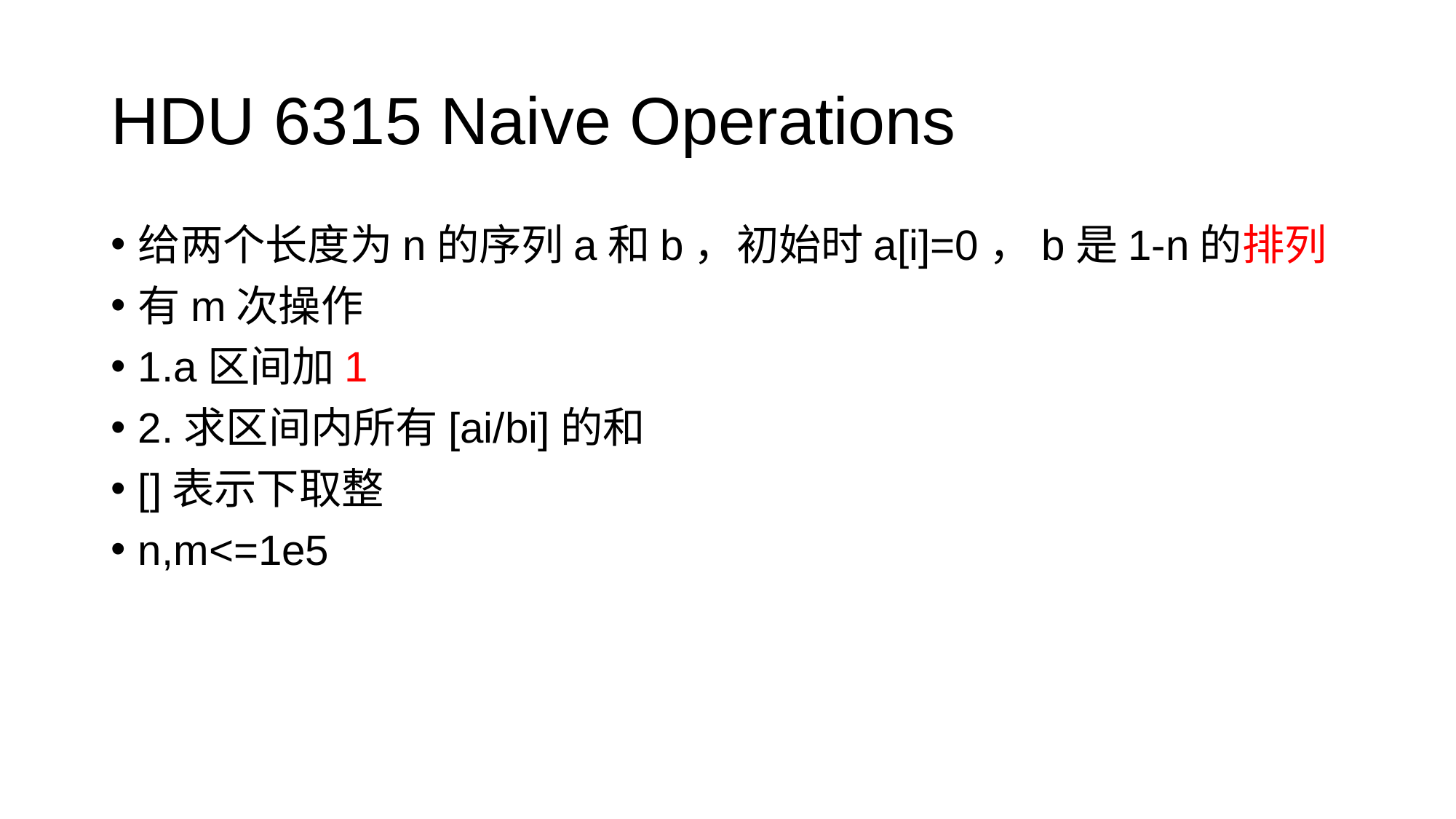

# HDU 6315 Naive Operations
给两个长度为n的序列a和b，初始时a[i]=0，b是1-n的排列
有m次操作
1.a区间加1
2.求区间内所有[ai/bi]的和
[]表示下取整
n,m<=1e5